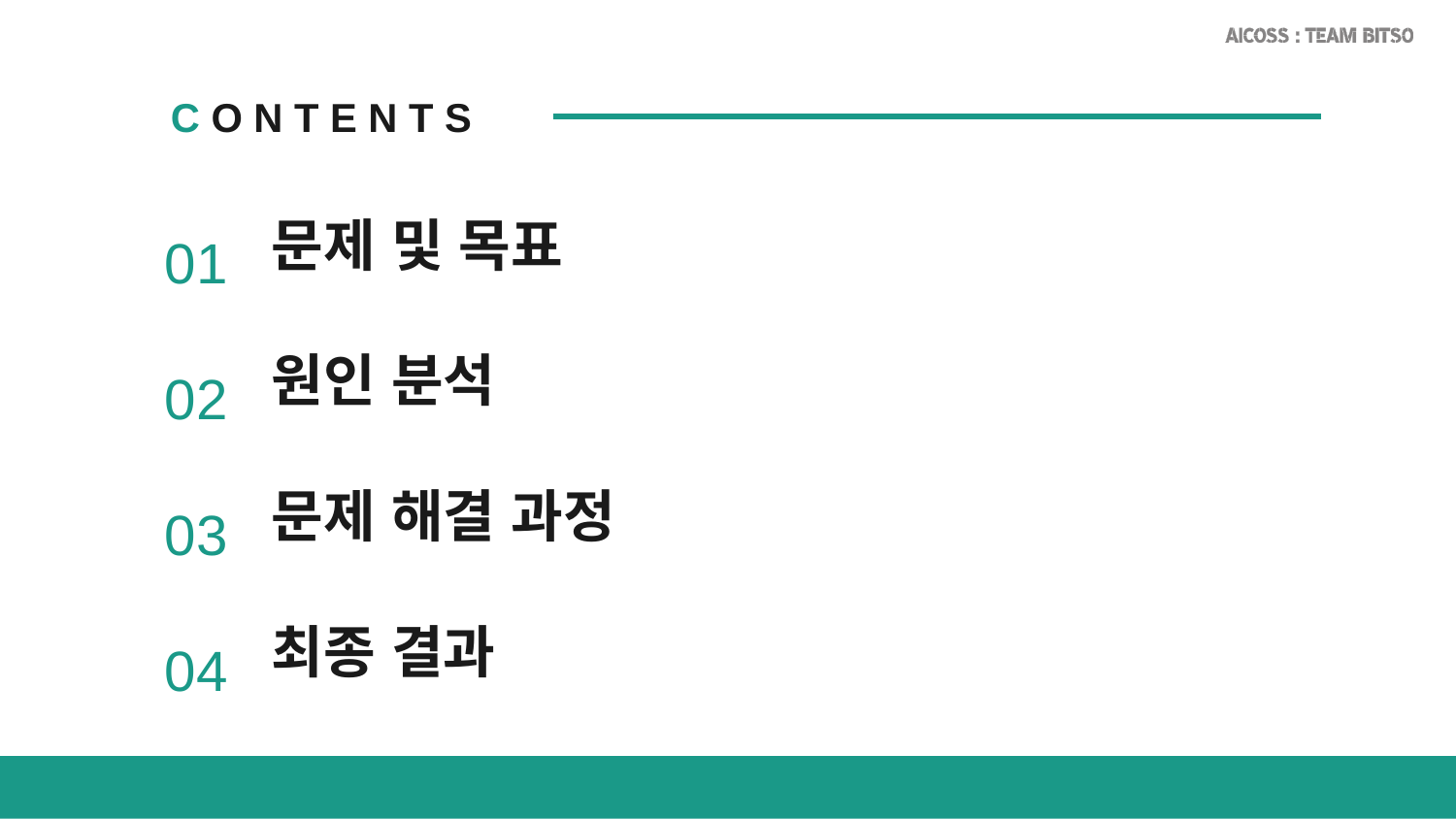

C O N T E N T S
# 문제 및 목표 원인 분석 문제 해결 과정 최종 결과
01
02
03
04